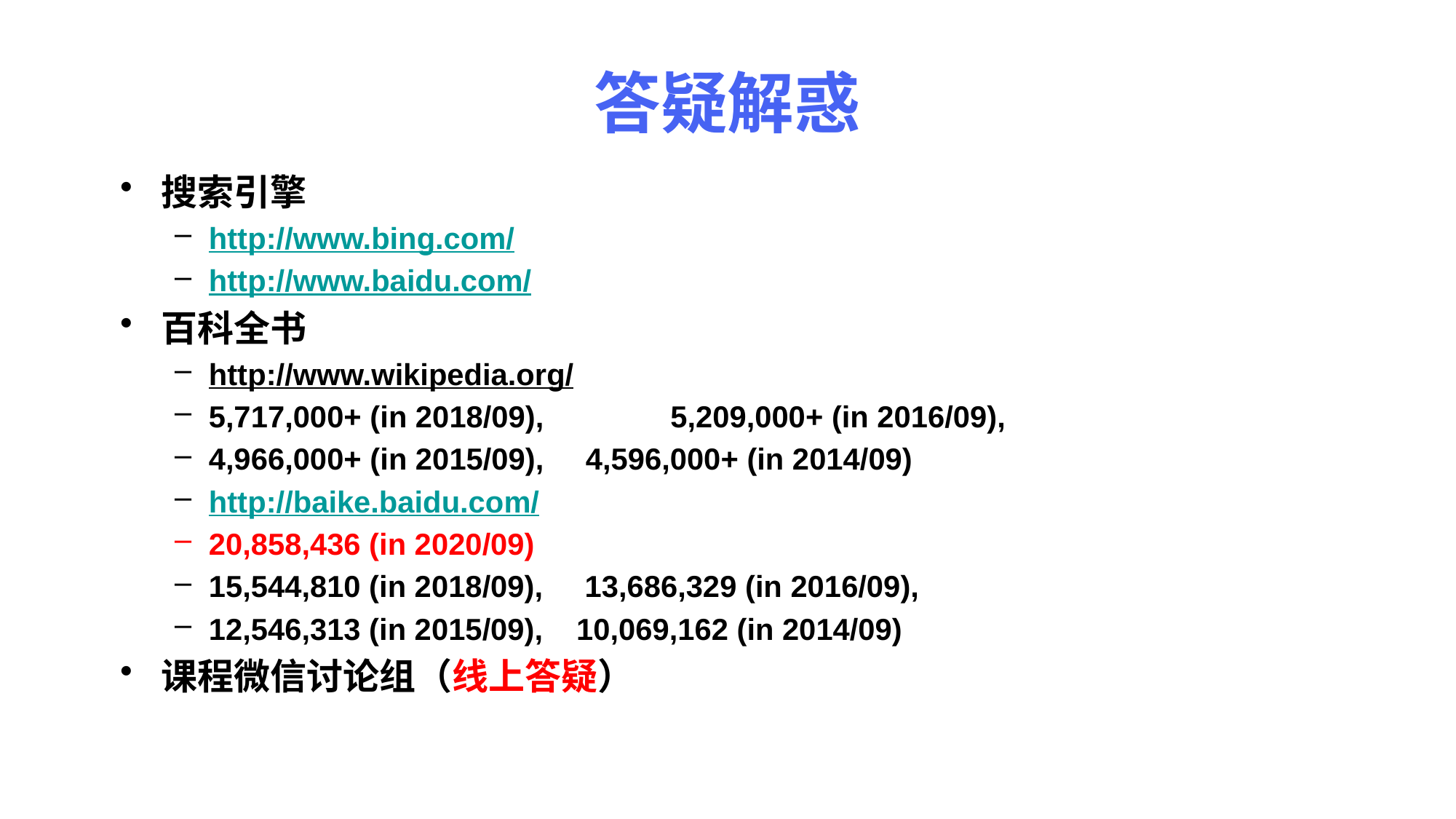

# 答疑解惑
搜索引擎
http://www.bing.com/
http://www.baidu.com/
百科全书
http://www.wikipedia.org/
5,717,000+ (in 2018/09), 	   5,209,000+ (in 2016/09),
4,966,000+ (in 2015/09),     4,596,000+ (in 2014/09)
http://baike.baidu.com/
20,858,436 (in 2020/09)
15,544,810 (in 2018/09),     13,686,329 (in 2016/09),
12,546,313 (in 2015/09),    10,069,162 (in 2014/09)
课程微信讨论组（线上答疑）